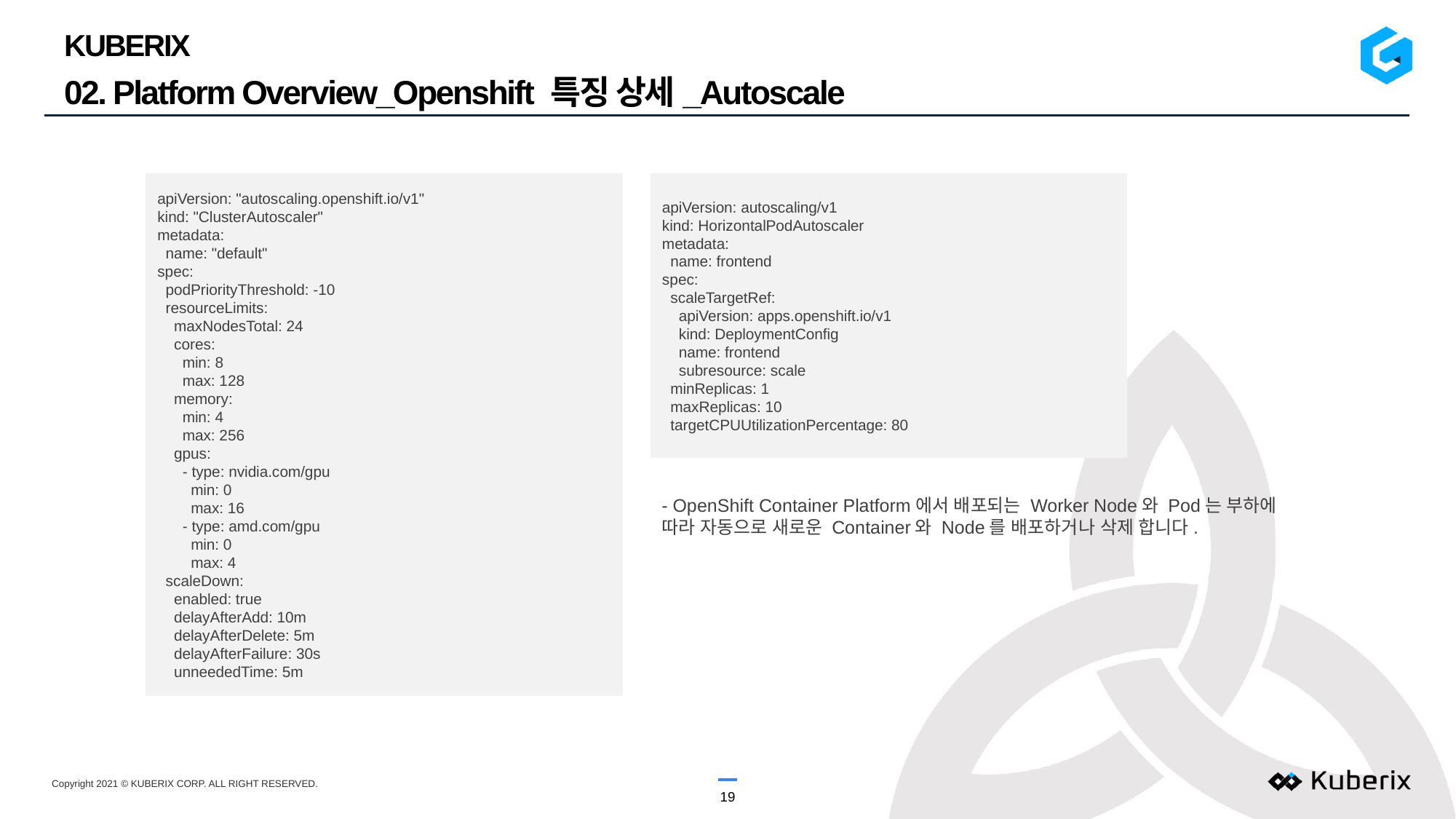

KUBERIX
02. Platform Overview_Openshift 특징 상세_Autoscale
apiVersion: "autoscaling.openshift.io/v1"
kind: "ClusterAutoscaler"
metadata:
  name: "default"
spec:
  podPriorityThreshold: -10
  resourceLimits:
    maxNodesTotal: 24
    cores:
      min: 8
      max: 128
    memory:
      min: 4
      max: 256
    gpus:
      - type: nvidia.com/gpu
        min: 0
        max: 16
      - type: amd.com/gpu
        min: 0
        max: 4
  scaleDown:
    enabled: true
    delayAfterAdd: 10m
    delayAfterDelete: 5m
    delayAfterFailure: 30s
    unneededTime: 5m
apiVersion: autoscaling/v1
kind: HorizontalPodAutoscaler
metadata:
  name: frontend
spec:
  scaleTargetRef:
    apiVersion: apps.openshift.io/v1
    kind: DeploymentConfig
    name: frontend
    subresource: scale
  minReplicas: 1
  maxReplicas: 10
  targetCPUUtilizationPercentage: 80
- OpenShift Container Platform에서 배포되는 Worker Node와 Pod는 부하에 따라 자동으로 새로운 Container와 Node를 배포하거나 삭제 합니다.